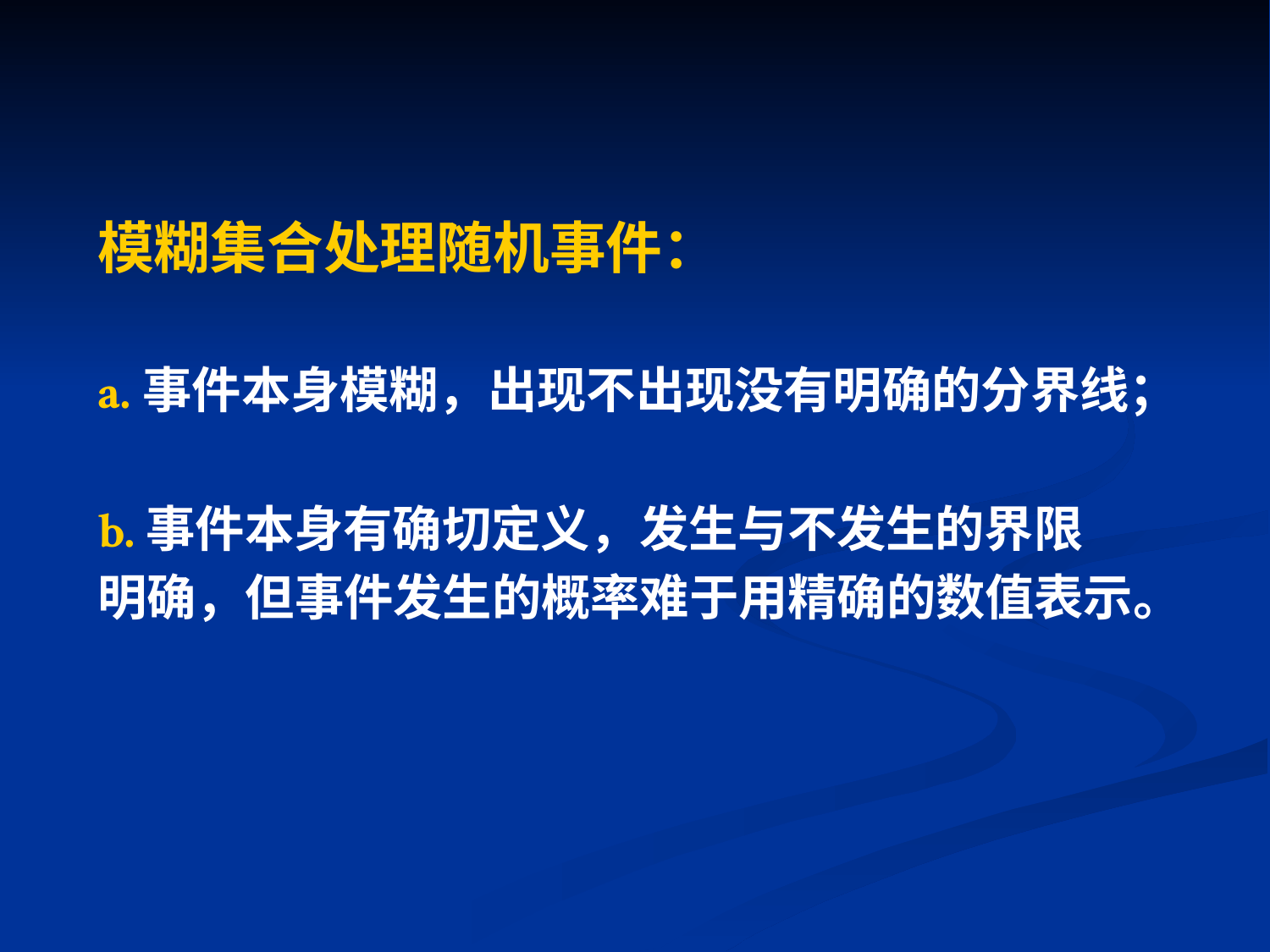

模糊集合处理随机事件：

a.事件本身模糊，出现不出现没有明确的分界线；

b.事件本身有确切定义，发生与不发生的界限
明确，但事件发生的概率难于用精确的数值表示。